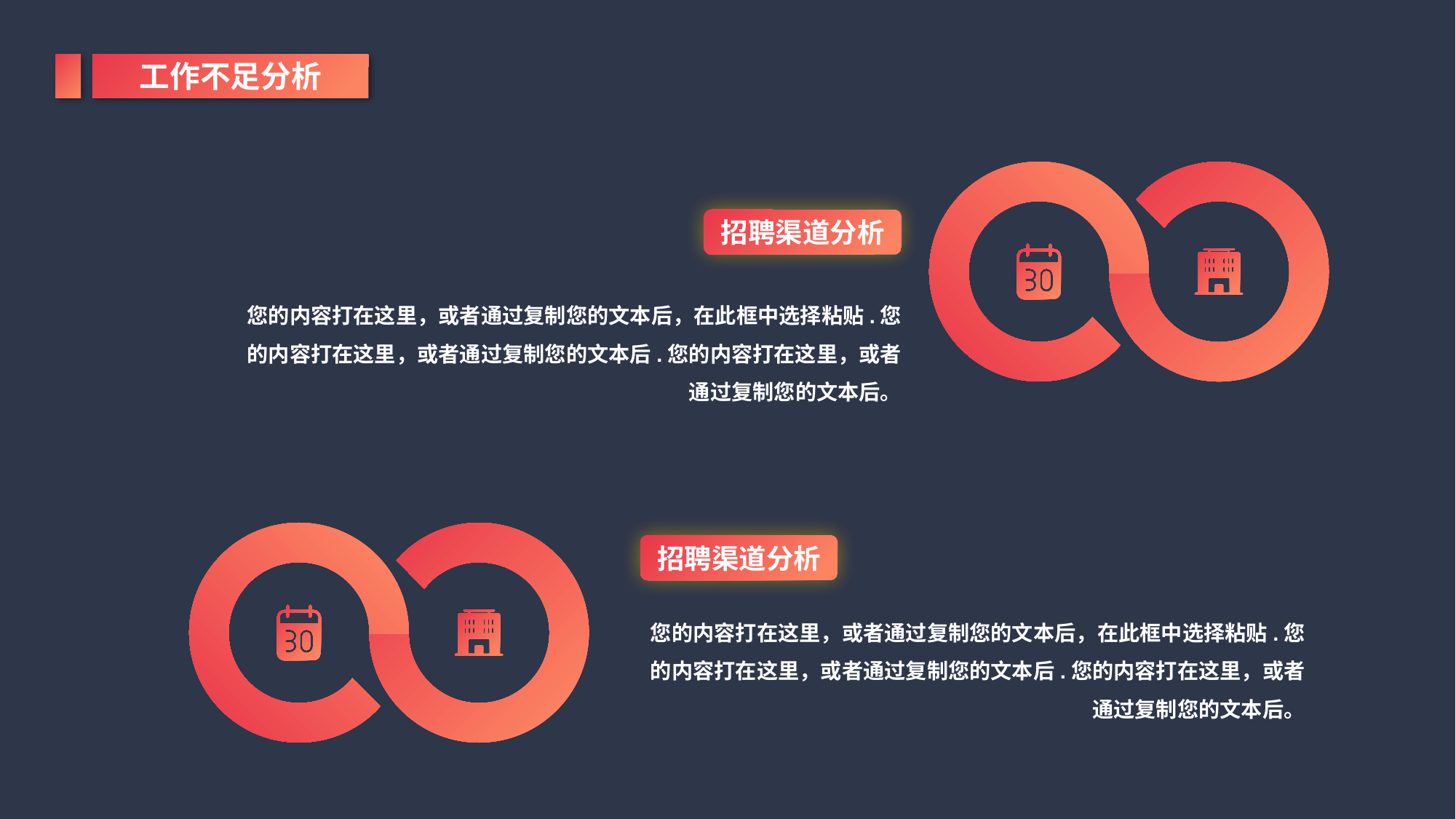

工作不足分析

招聘渠道分析
您的内容打在这里，或者通过复制您的文本后，在此框中选择粘贴.您的内容打在这里，或者通过复制您的文本后.您的内容打在这里，或者通过复制您的文本后。

招聘渠道分析
您的内容打在这里，或者通过复制您的文本后，在此框中选择粘贴.您的内容打在这里，或者通过复制您的文本后.您的内容打在这里，或者通过复制您的文本后。